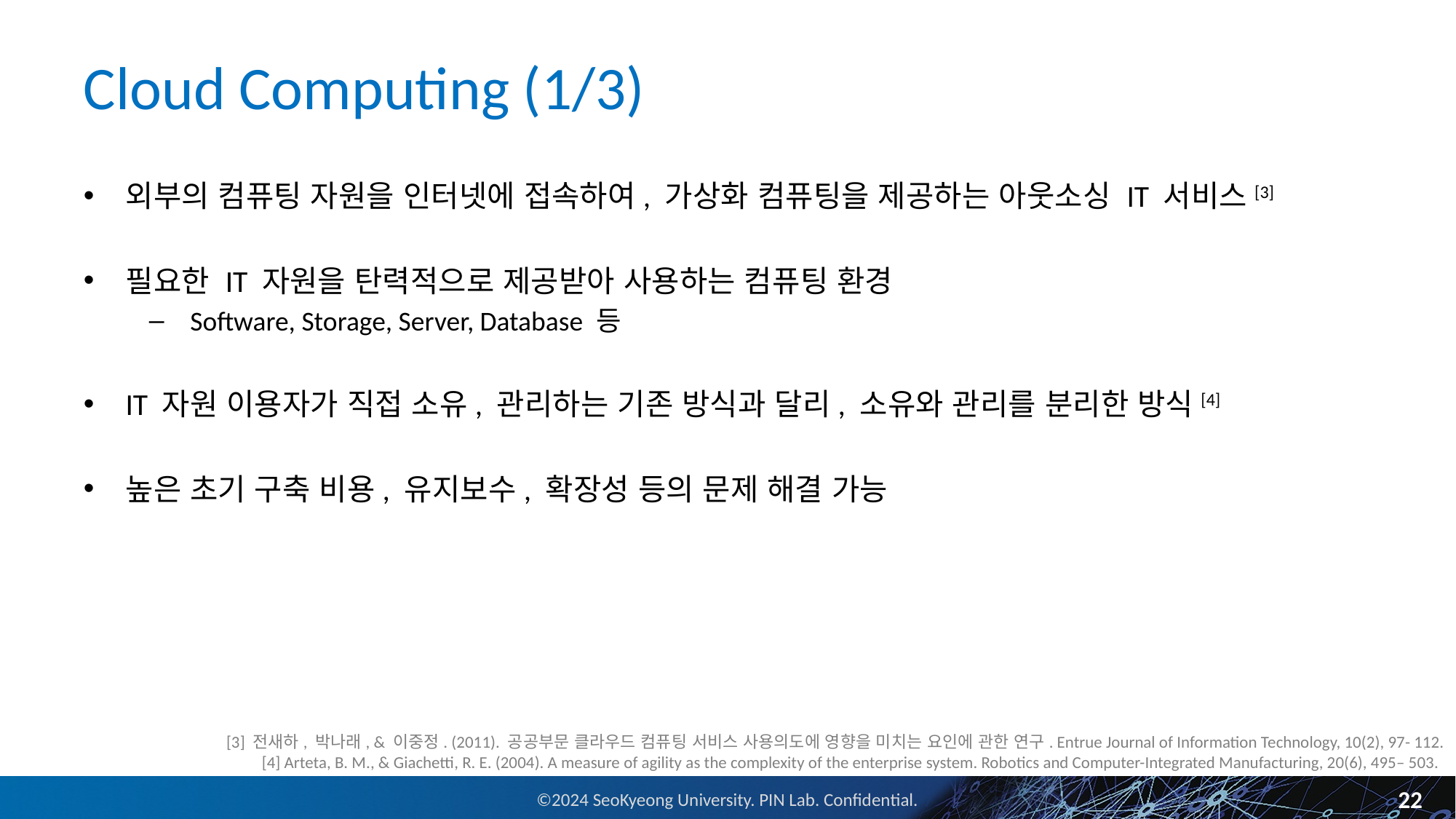

# Cloud Computing (1/3)
외부의 컴퓨팅 자원을 인터넷에 접속하여, 가상화 컴퓨팅을 제공하는 아웃소싱 IT 서비스[3]

필요한 IT 자원을 탄력적으로 제공받아 사용하는 컴퓨팅 환경
Software, Storage, Server, Database 등

IT 자원 이용자가 직접 소유, 관리하는 기존 방식과 달리, 소유와 관리를 분리한 방식[4]

높은 초기 구축 비용, 유지보수, 확장성 등의 문제 해결 가능

[3] 전새하, 박나래, & 이중정. (2011). 공공부문 클라우드 컴퓨팅 서비스 사용의도에 영향을 미치는 요인에 관한 연구. Entrue Journal of Information Technology, 10(2), 97- 112.
[4] Arteta, B. M., & Giachetti, R. E. (2004). A measure of agility as the complexity of the enterprise system. Robotics and Computer-Integrated Manufacturing, 20(6), 495– 503.
22